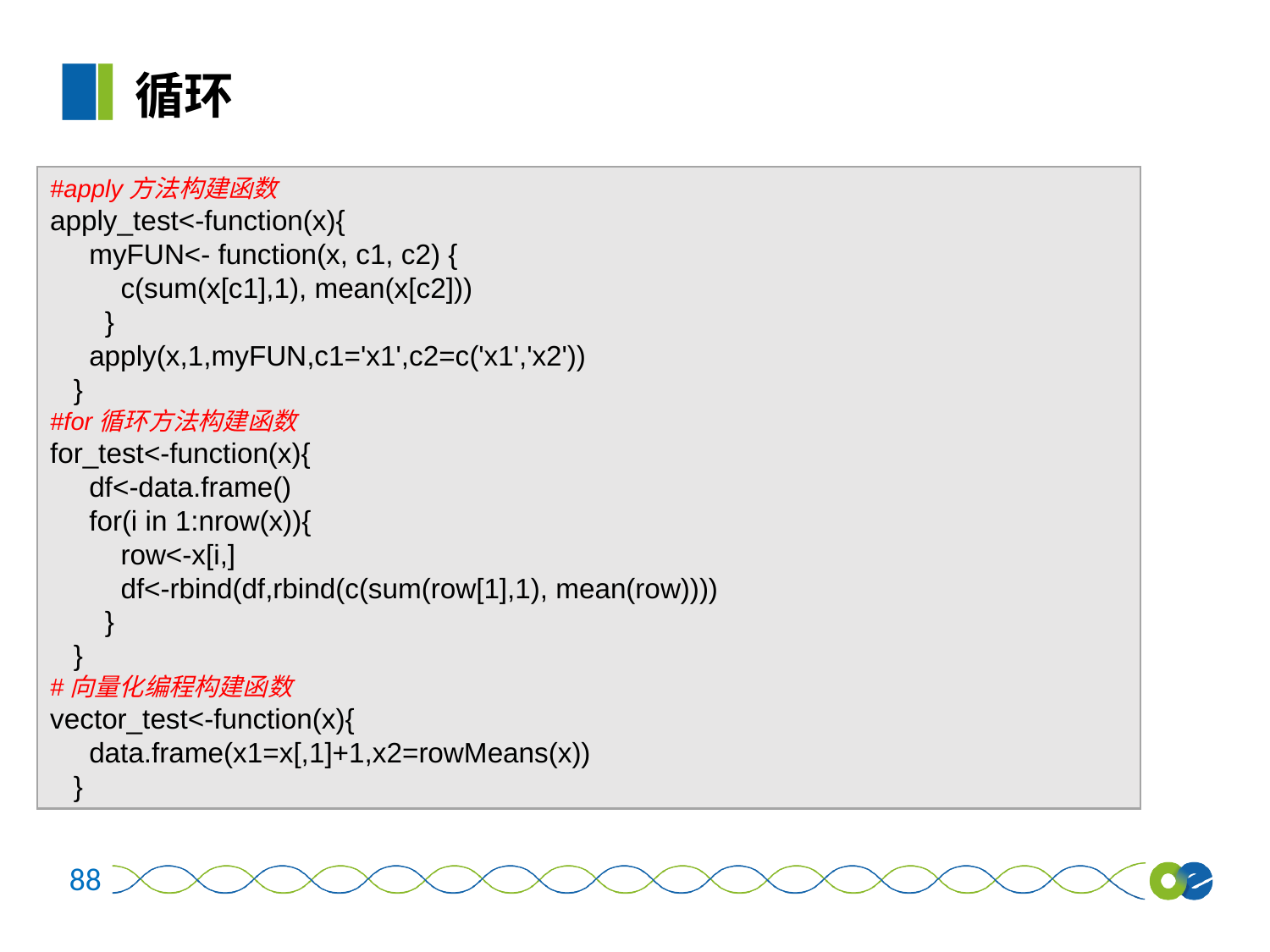

循环
#apply方法构建函数
apply_test<-function(x){
     myFUN<- function(x, c1, c2) {
         c(sum(x[c1],1), mean(x[c2]))
       }
     apply(x,1,myFUN,c1='x1',c2=c('x1','x2'))
   }
#for循环方法构建函数
for_test<-function(x){
     df<-data.frame()
     for(i in 1:nrow(x)){
         row<-x[i,]
         df<-rbind(df,rbind(c(sum(row[1],1), mean(row))))
       }
   }
#向量化编程构建函数
vector_test<-function(x){
     data.frame(x1=x[,1]+1,x2=rowMeans(x))
   }
88